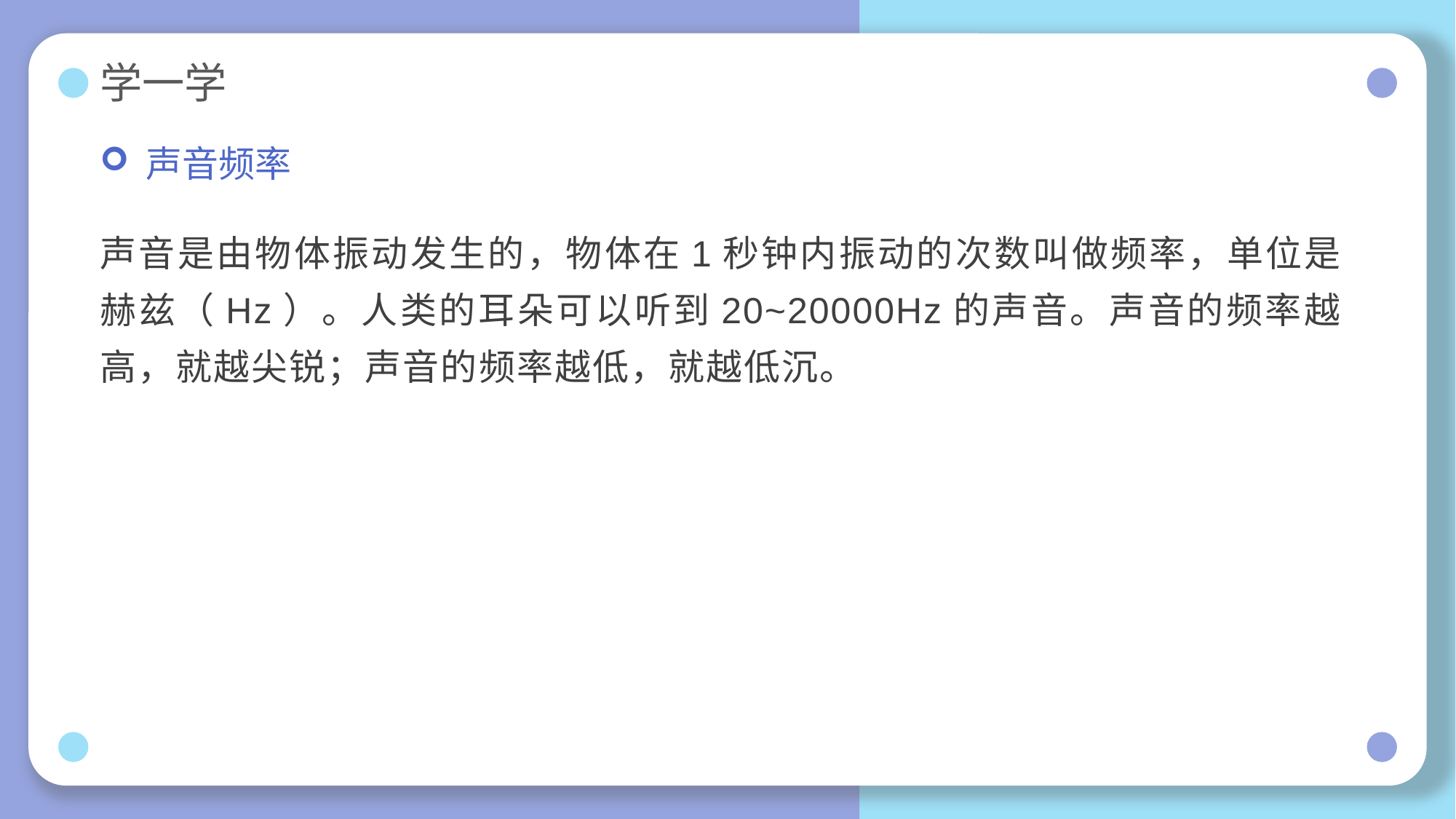

# 学一学
 声音频率
声音是由物体振动发生的，物体在1秒钟内振动的次数叫做频率，单位是赫兹（Hz）。人类的耳朵可以听到20~20000Hz的声音。声音的频率越高，就越尖锐；声音的频率越低，就越低沉。